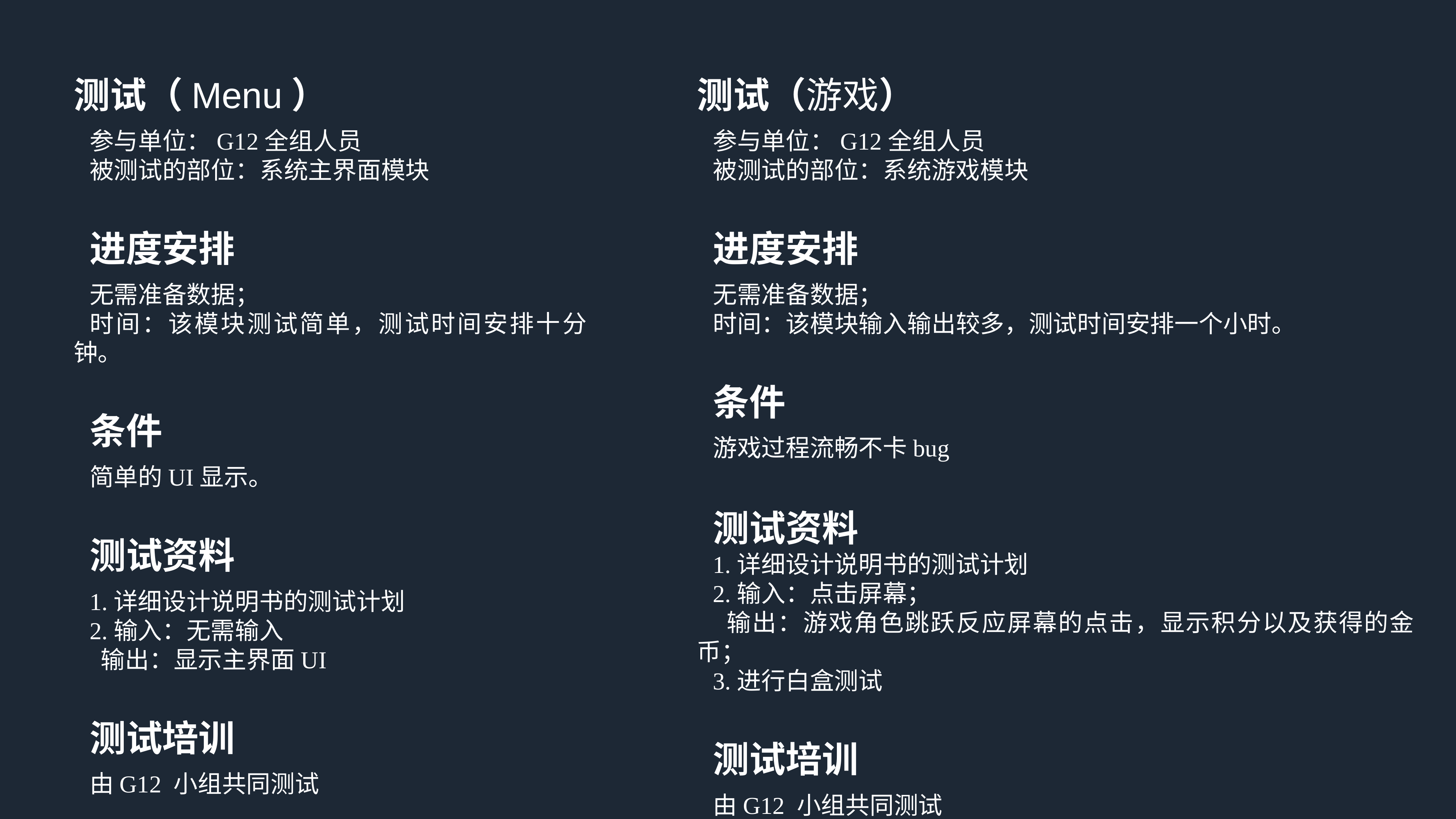

测试（Menu）
参与单位：G12全组人员
被测试的部位：系统主界面模块
进度安排
无需准备数据；
时间：该模块测试简单，测试时间安排十分钟。
条件
简单的UI显示。
测试资料
1.详细设计说明书的测试计划
2.输入：无需输入
 输出：显示主界面UI
测试培训
由G12 小组共同测试
测试（游戏）
参与单位：G12全组人员
被测试的部位：系统游戏模块
进度安排
无需准备数据；
时间：该模块输入输出较多，测试时间安排一个小时。
条件
游戏过程流畅不卡bug

测试资料
1.详细设计说明书的测试计划
2.输入：点击屏幕；
 输出：游戏角色跳跃反应屏幕的点击，显示积分以及获得的金币；
3.进行白盒测试
测试培训
由G12 小组共同测试